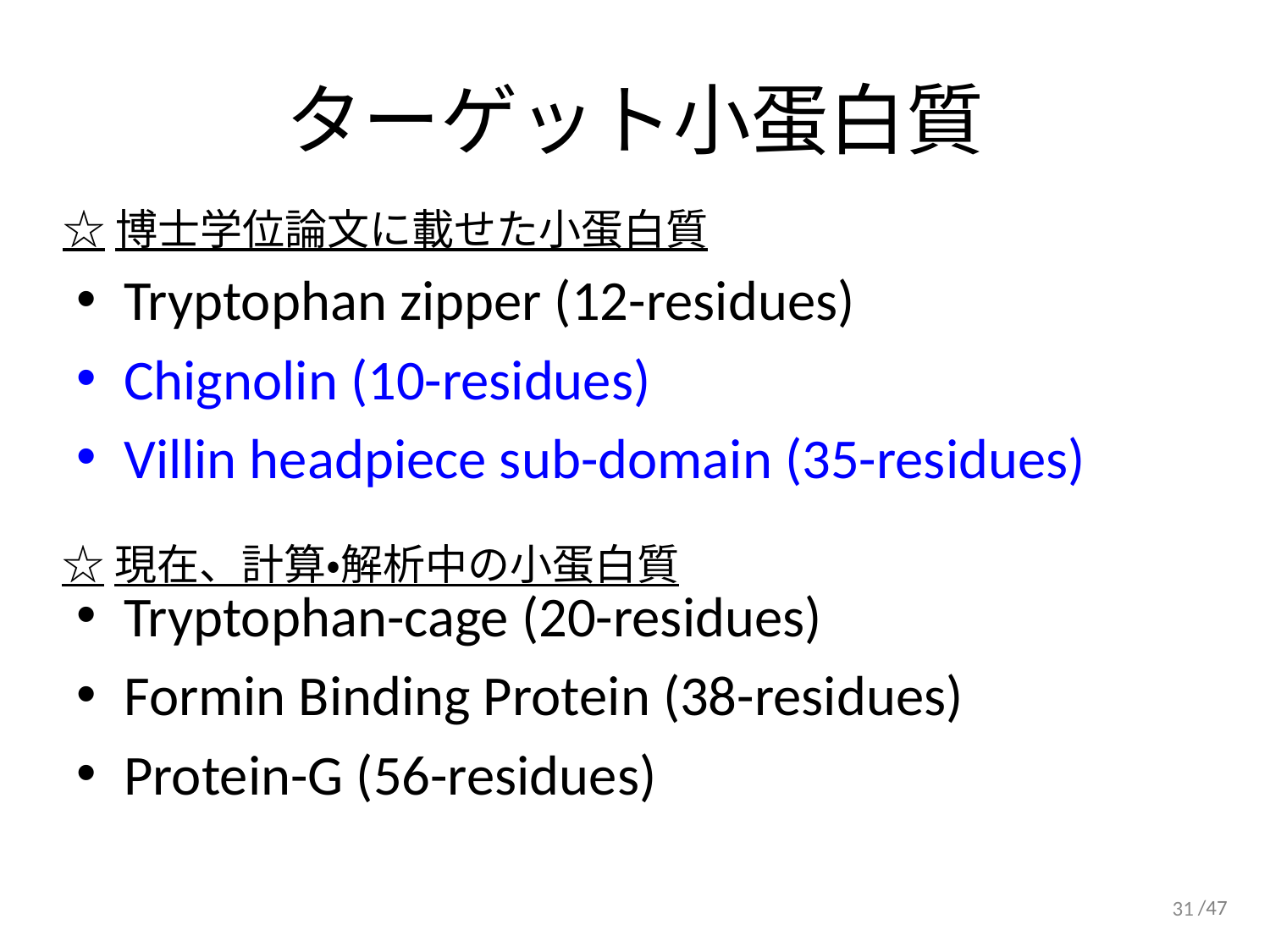

# ターゲット小蛋白質
☆博士学位論文に載せた小蛋白質
Tryptophan zipper (12-residues)
Chignolin (10-residues)
Villin headpiece sub-domain (35-residues)

Tryptophan-cage (20-residues)
Formin Binding Protein (38-residues)
Protein-G (56-residues)
☆現在、計算・解析中の小蛋白質
31